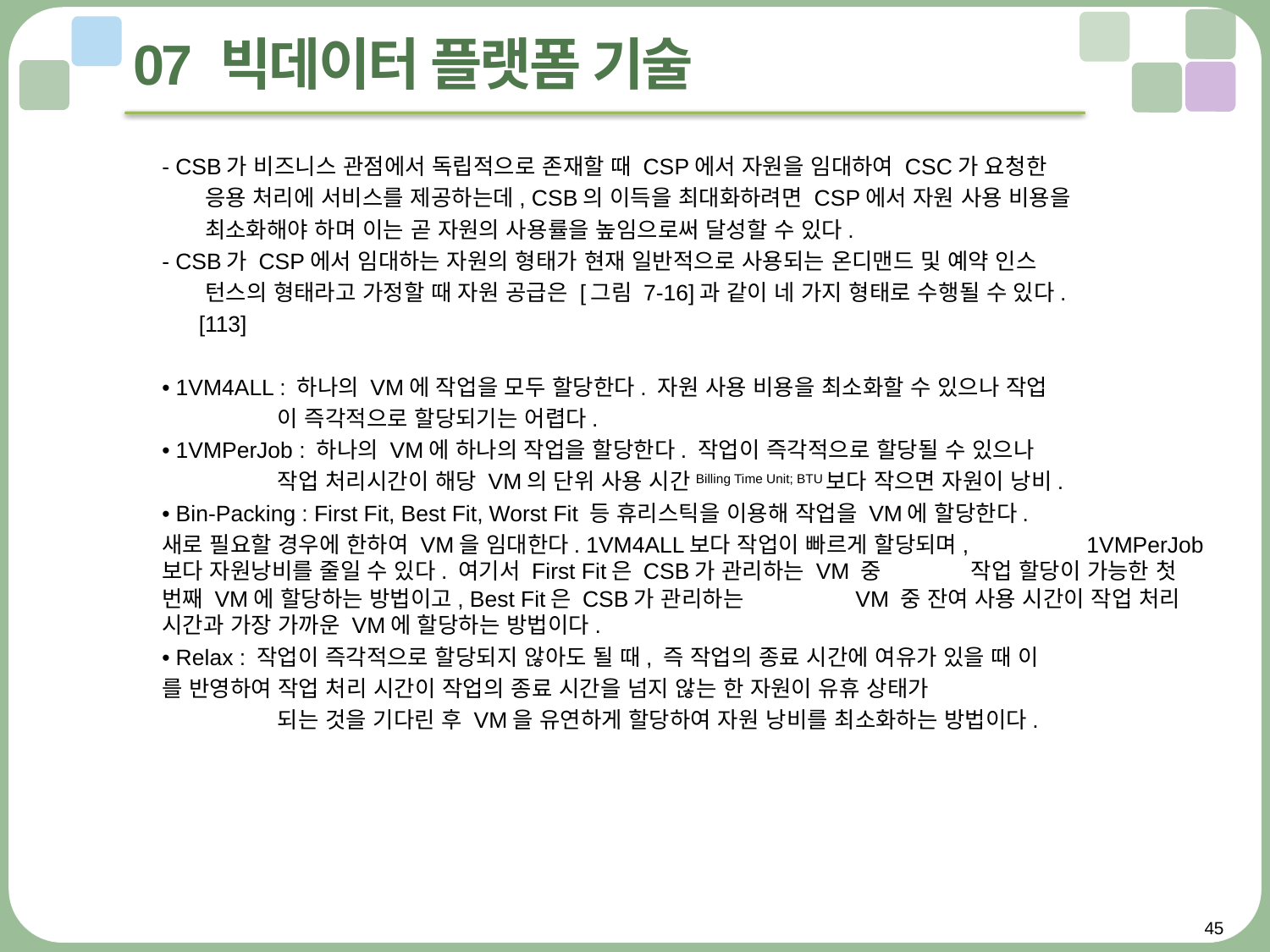

# 07 빅데이터 플랫폼 기술
	- CSB가 비즈니스 관점에서 독립적으로 존재할 때 CSP에서 자원을 임대하여 CSC가 요청한
      응용 처리에 서비스를 제공하는데, CSB의 이득을 최대화하려면 CSP에서 자원 사용 비용을
      최소화해야 하며 이는 곧 자원의 사용률을 높임으로써 달성할 수 있다.
	- CSB가 CSP에서 임대하는 자원의 형태가 현재 일반적으로 사용되는 온디맨드 및 예약 인스
      턴스의 형태라고 가정할 때 자원 공급은 [그림 7-16]과 같이 네 가지 형태로 수행될 수 있다.
      [113]

	• 1VM4ALL : 하나의 VM에 작업을 모두 할당한다. 자원 사용 비용을 최소화할 수 있으나 작업
    	이 즉각적으로 할당되기는 어렵다.
	• 1VMPerJob : 하나의 VM에 하나의 작업을 할당한다. 작업이 즉각적으로 할당될 수 있으나
     	작업 처리시간이 해당 VM의 단위 사용 시간Billing Time Unit; BTU보다 작으면 자원이 낭비.
	• Bin-Packing : First Fit, Best Fit, Worst Fit 등 휴리스틱을 이용해 작업을 VM에 할당한다.
		새로 필요할 경우에 한하여 VM을 임대한다. 1VM4ALL보다 작업이 빠르게 할당되며, 		1VMPerJob보다 자원낭비를 줄일 수 있다. 여기서 First Fit은 CSB가 관리하는 VM 중 		작업 할당이 가능한 첫 번째 VM에 할당하는 방법이고, Best Fit은 CSB가 관리하는 		VM 중 잔여 사용 시간이 작업 처리 시간과 가장 가까운 VM에 할당하는 방법이다.
	• Relax : 작업이 즉각적으로 할당되지 않아도 될 때, 즉 작업의 종료 시간에 여유가 있을 때 이
		를 반영하여 작업 처리 시간이 작업의 종료 시간을 넘지 않는 한 자원이 유휴 상태가
 		되는 것을 기다린 후 VM을 유연하게 할당하여 자원 낭비를 최소화하는 방법이다.